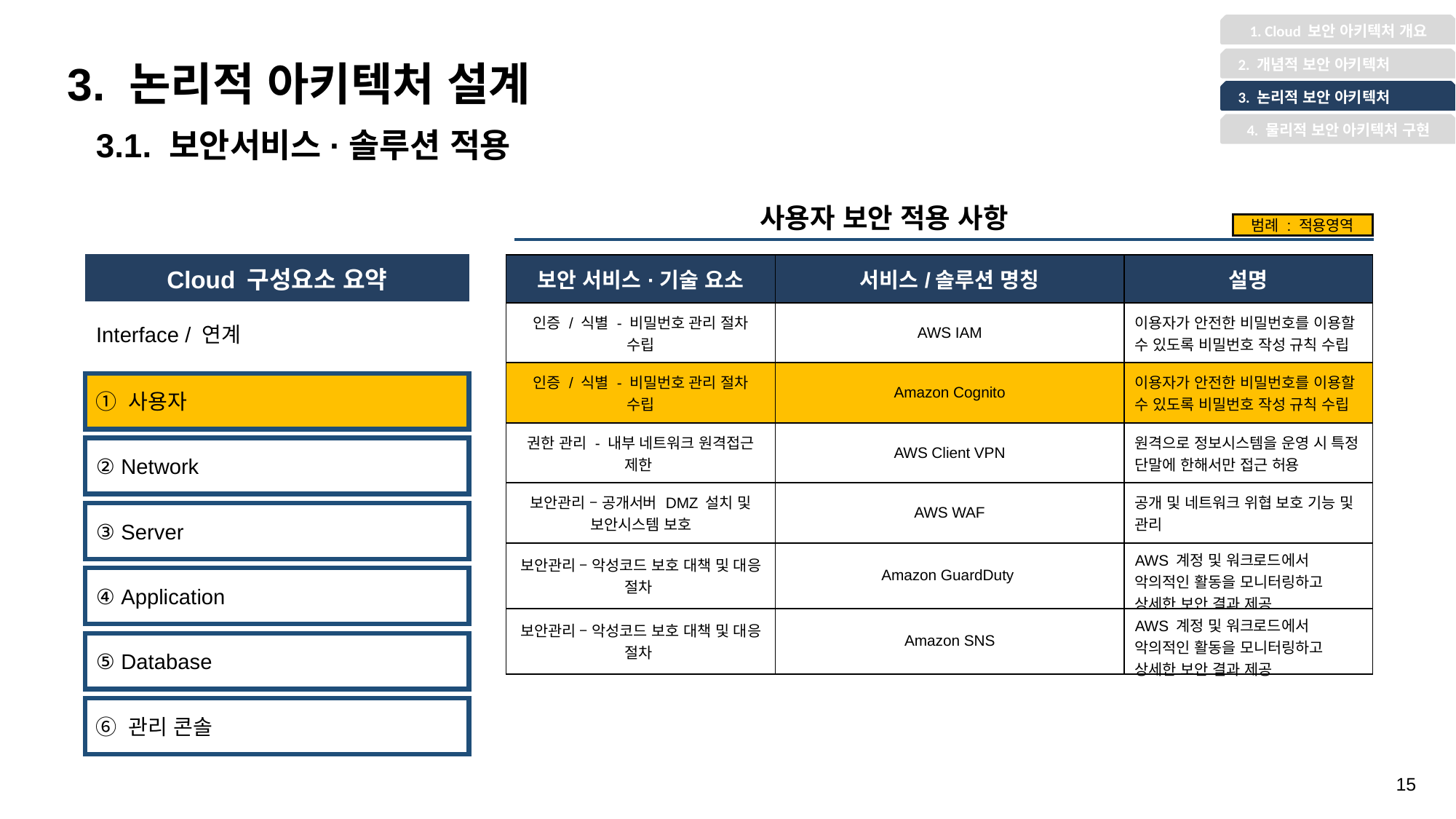

1. Cloud 보안 아키텍처 개요
3. 논리적 아키텍처 설계
 2. 개념적 보안 아키텍처
 3. 논리적 보안 아키텍처
4. 물리적 보안 아키텍처 구현
3.1. 보안서비스·솔루션 적용
사용자 보안 적용 사항
범례 : 적용영역
| Cloud 구성요소 요약 |
| --- |
| Interface / 연계 |
| 보안 서비스·기술 요소 | 서비스/솔루션 명칭 | 설명 |
| --- | --- | --- |
| 인증 / 식별 - 비밀번호 관리 절차 수립 | AWS IAM | 이용자가 안전한 비밀번호를 이용할 수 있도록 비밀번호 작성 규칙 수립 |
| 인증 / 식별 - 비밀번호 관리 절차 수립 | Amazon Cognito | 이용자가 안전한 비밀번호를 이용할 수 있도록 비밀번호 작성 규칙 수립 |
| 권한 관리 - 내부 네트워크 원격접근 제한 | AWS Client VPN | 원격으로 정보시스템을 운영 시 특정 단말에 한해서만 접근 허용 |
| 보안관리 – 공개서버 DMZ 설치 및 보안시스템 보호 | AWS WAF | 공개 및 네트워크 위협 보호 기능 및 관리 |
| 보안관리 – 악성코드 보호 대책 및 대응 절차 | Amazon GuardDuty | AWS 계정 및 워크로드에서 악의적인 활동을 모니터링하고 상세한 보안 결과 제공 |
| 보안관리 – 악성코드 보호 대책 및 대응 절차 | Amazon SNS | AWS 계정 및 워크로드에서 악의적인 활동을 모니터링하고 상세한 보안 결과 제공 |
① 사용자
② Network
③ Server
④ Application
⑤ Database
⑥ 관리 콘솔
15